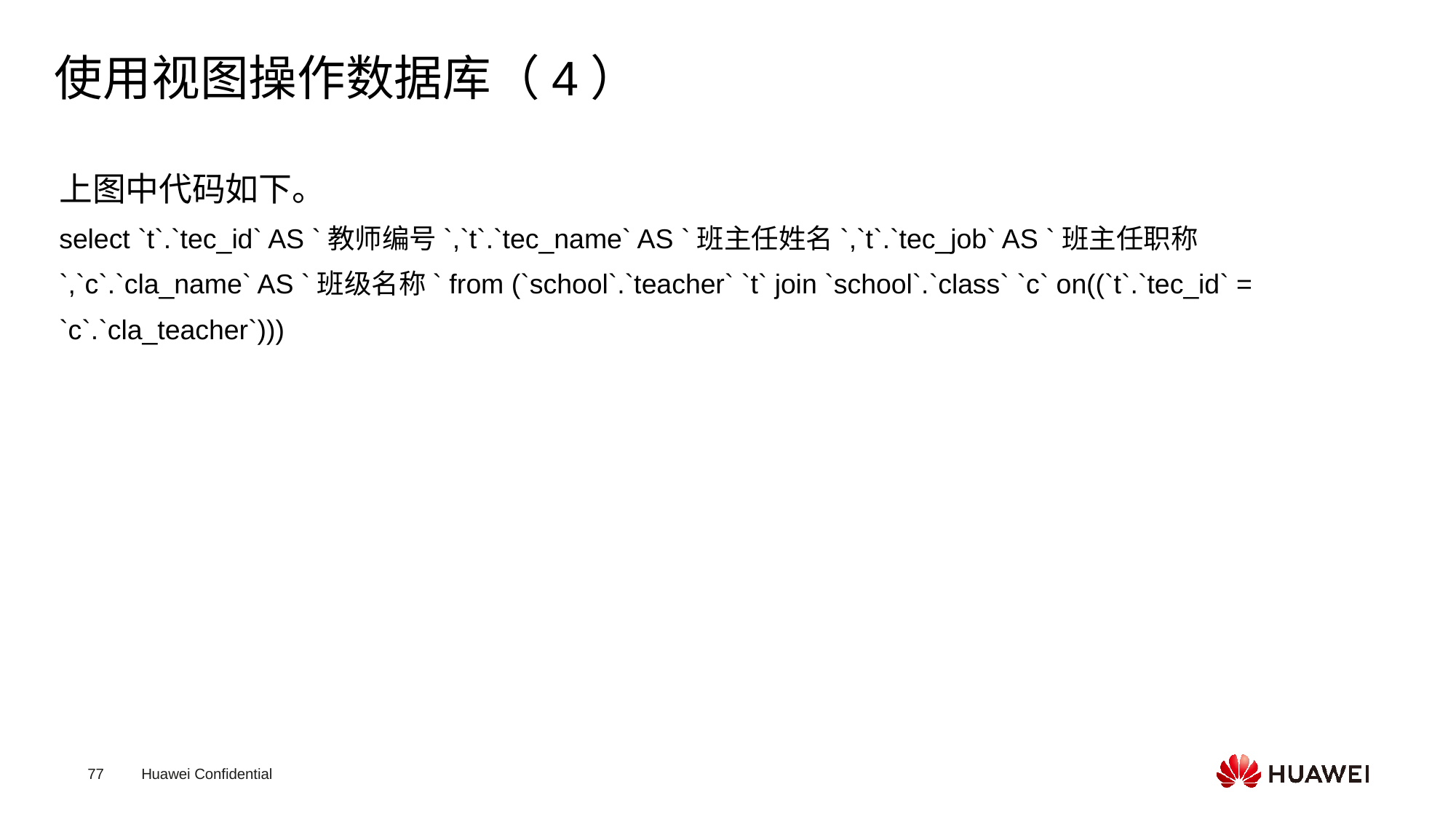

# 使用视图操作数据库（4）
上图中代码如下。
select `t`.`tec_id` AS `教师编号`,`t`.`tec_name` AS `班主任姓名`,`t`.`tec_job` AS `班主任职称`,`c`.`cla_name` AS `班级名称` from (`school`.`teacher` `t` join `school`.`class` `c` on((`t`.`tec_id` = `c`.`cla_teacher`)))
Text
Text
Text
Text
Text
Text
Text
Text
Text
Text
Text
Text
Text
Text
Text
Text
Text
Text
Text
Text
Text
Text
Text
Text
Text
Text
Text
Text
Text
Text
Text
Text
Text
Text
Text
Text
Text
Text
Text
Text
Text
Text
Text
Text
Text
Text